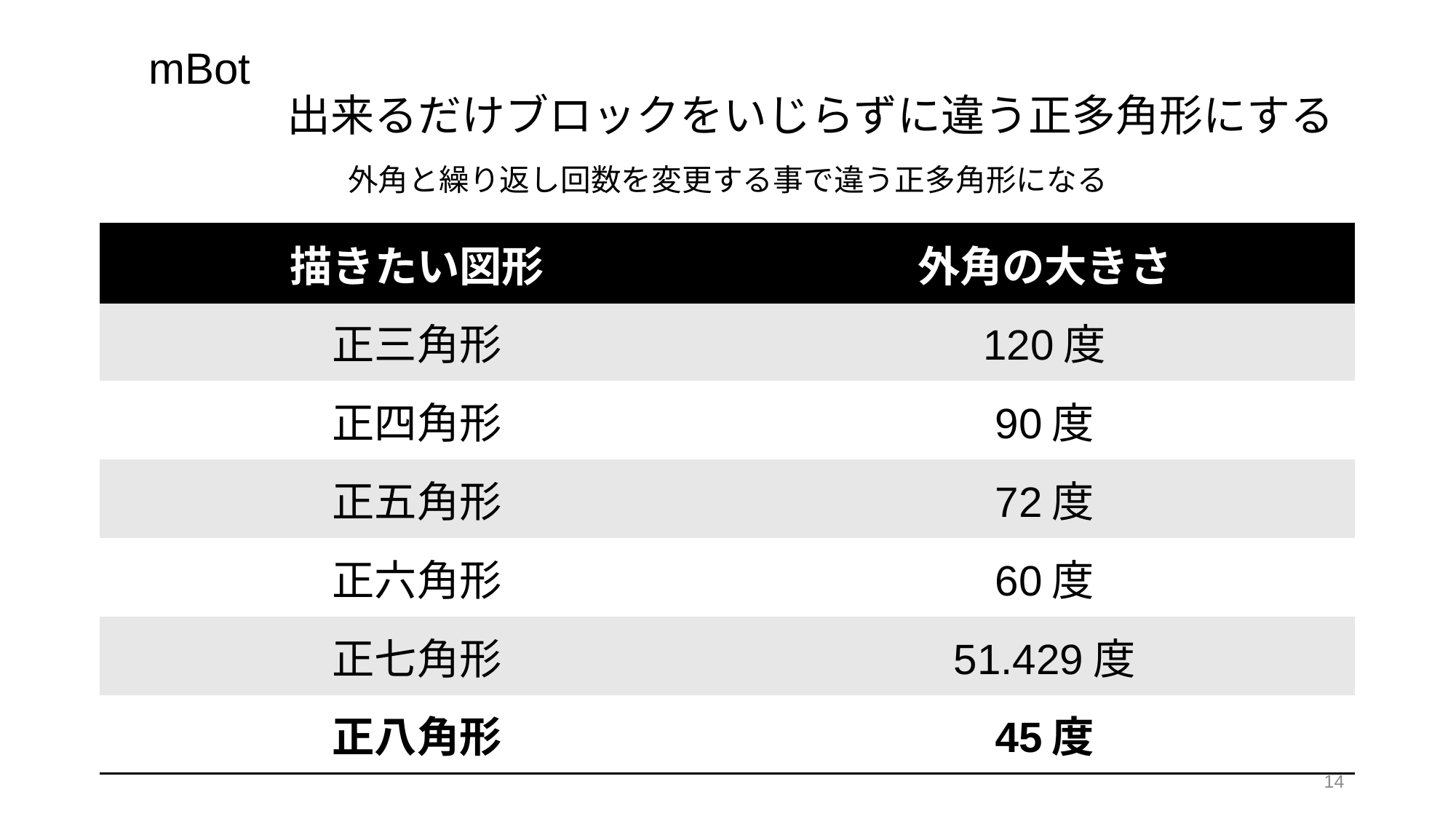

# mBot　　　　　　　　　　　　　　　　　　　　　　　                          出来るだけブロックをいじらずに違う正多角形にする
外角と繰り返し回数を変更する事で違う正多角形になる
| 描きたい図形 | 外角の大きさ |
| --- | --- |
| 正三角形 | 120度 |
| 正四角形 | 90度 |
| 正五角形 | 72度 |
| 正六角形 | 60度 |
| 正七角形 | 51.429度 |
| 正八角形 | 45度 |
14